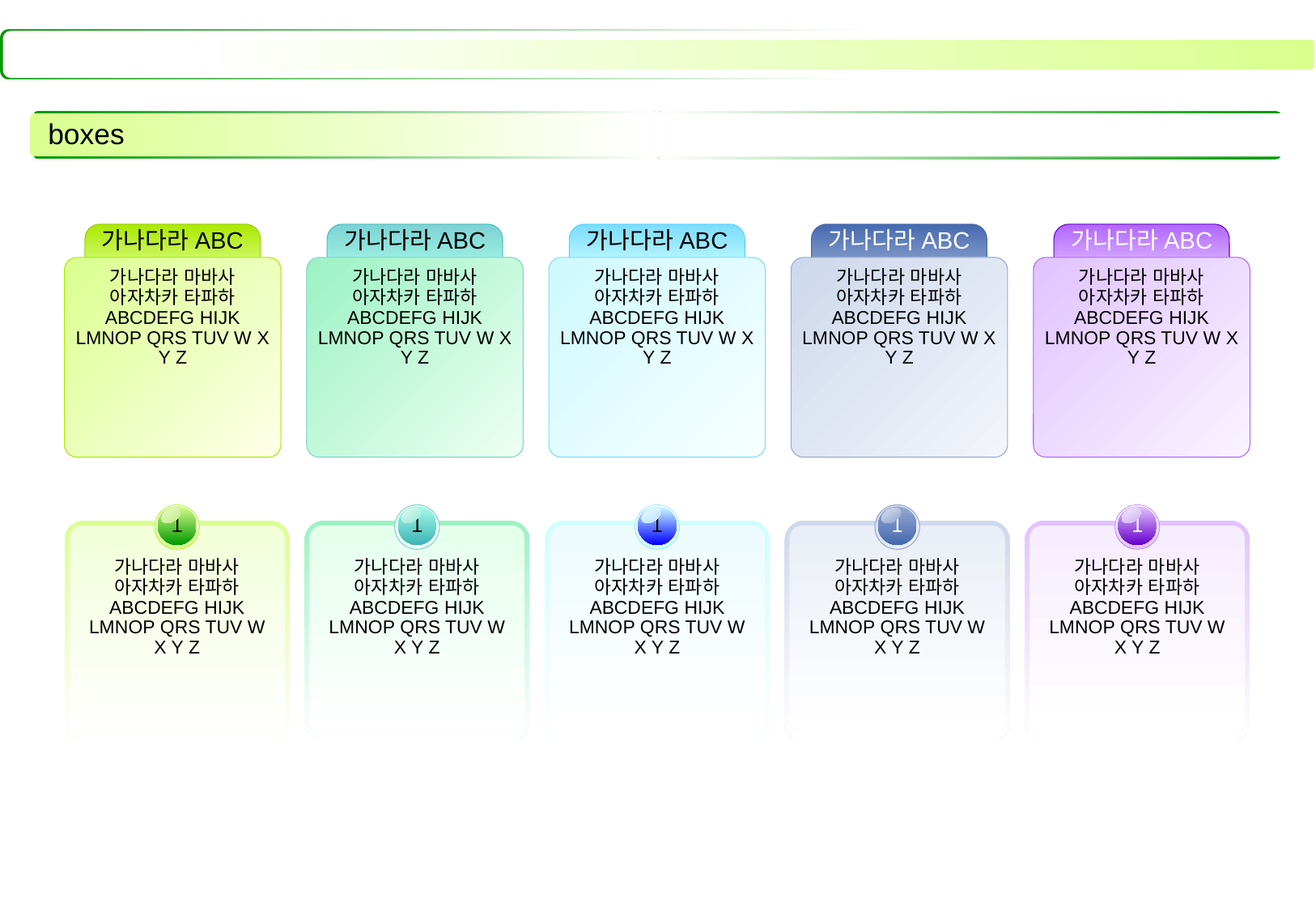

# boxes
가나다라ABC
가나다라 마바사 아자차카 타파하 ABCDEFG HIJK LMNOP QRS TUV W X Y Z
가나다라ABC
가나다라 마바사 아자차카 타파하 ABCDEFG HIJK LMNOP QRS TUV W X Y Z
가나다라ABC
가나다라 마바사 아자차카 타파하 ABCDEFG HIJK LMNOP QRS TUV W X Y Z
가나다라ABC
가나다라 마바사 아자차카 타파하 ABCDEFG HIJK LMNOP QRS TUV W X Y Z
가나다라ABC
가나다라 마바사 아자차카 타파하 ABCDEFG HIJK LMNOP QRS TUV W X Y Z

1

가나다라 마바사 아자차카 타파하 ABCDEFG HIJK LMNOP QRS TUV W X Y Z

1

가나다라 마바사 아자차카 타파하 ABCDEFG HIJK LMNOP QRS TUV W X Y Z

1

가나다라 마바사 아자차카 타파하 ABCDEFG HIJK LMNOP QRS TUV W X Y Z

1

가나다라 마바사 아자차카 타파하 ABCDEFG HIJK LMNOP QRS TUV W X Y Z

1

가나다라 마바사 아자차카 타파하 ABCDEFG HIJK LMNOP QRS TUV W X Y Z